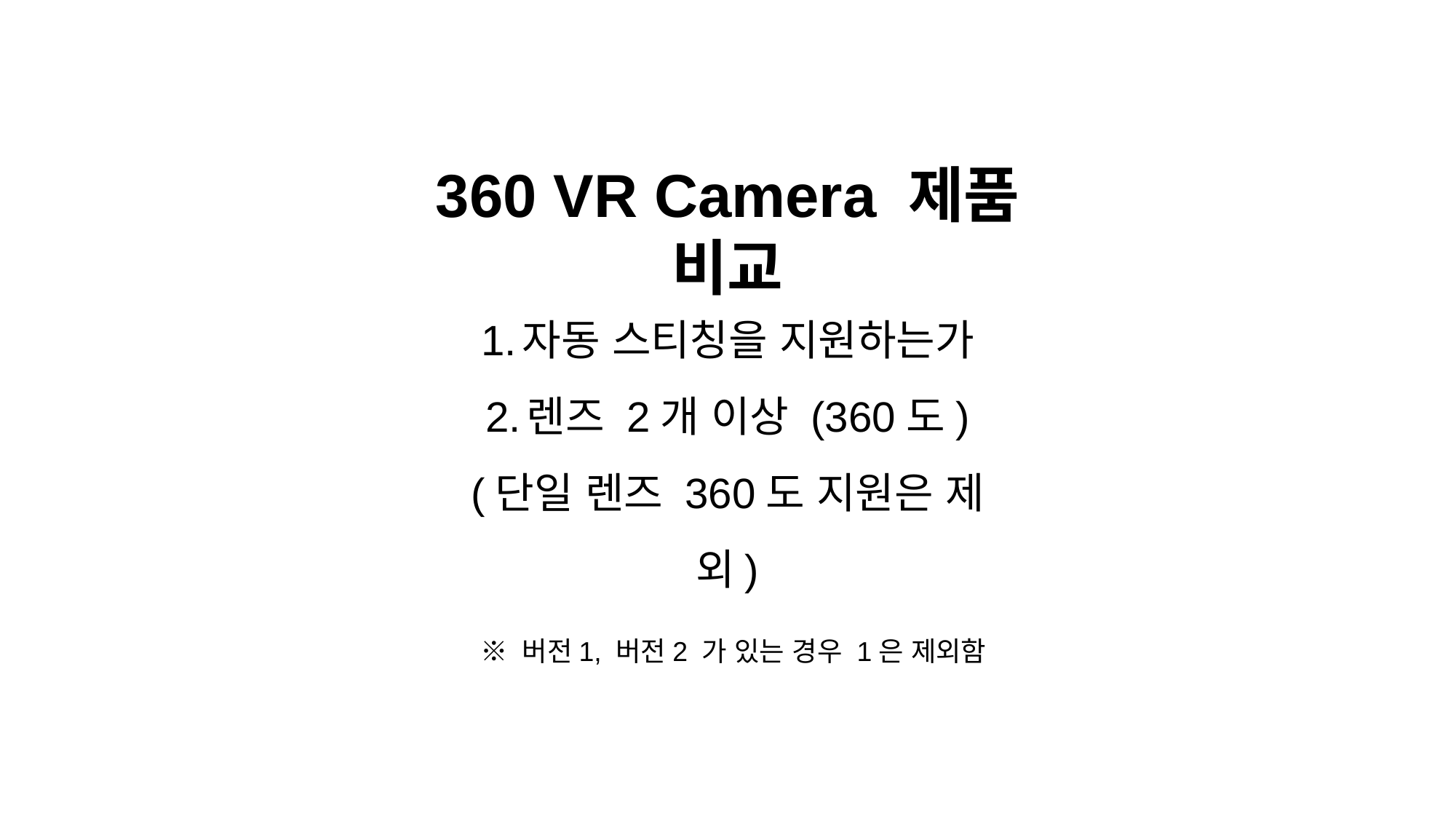

360 VR Camera 제품 비교
자동 스티칭을 지원하는가
렌즈 2개 이상 (360도)
(단일 렌즈 360도 지원은 제외)
 ※ 버전1, 버전2 가 있는 경우 1은 제외함